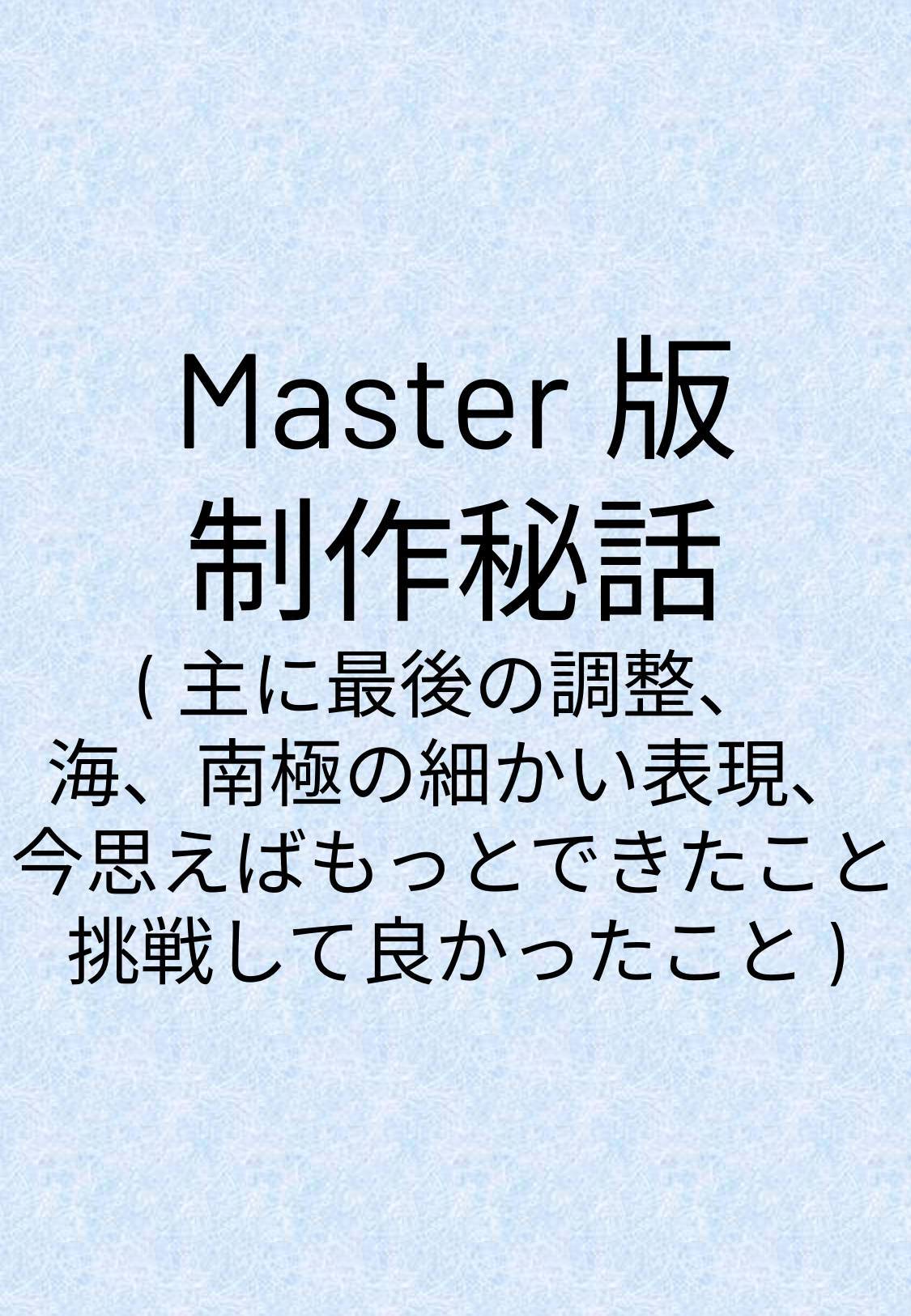

Master版
制作秘話
(主に最後の調整、
海、南極の細かい表現、
今思えばもっとできたこと
挑戦して良かったこと)